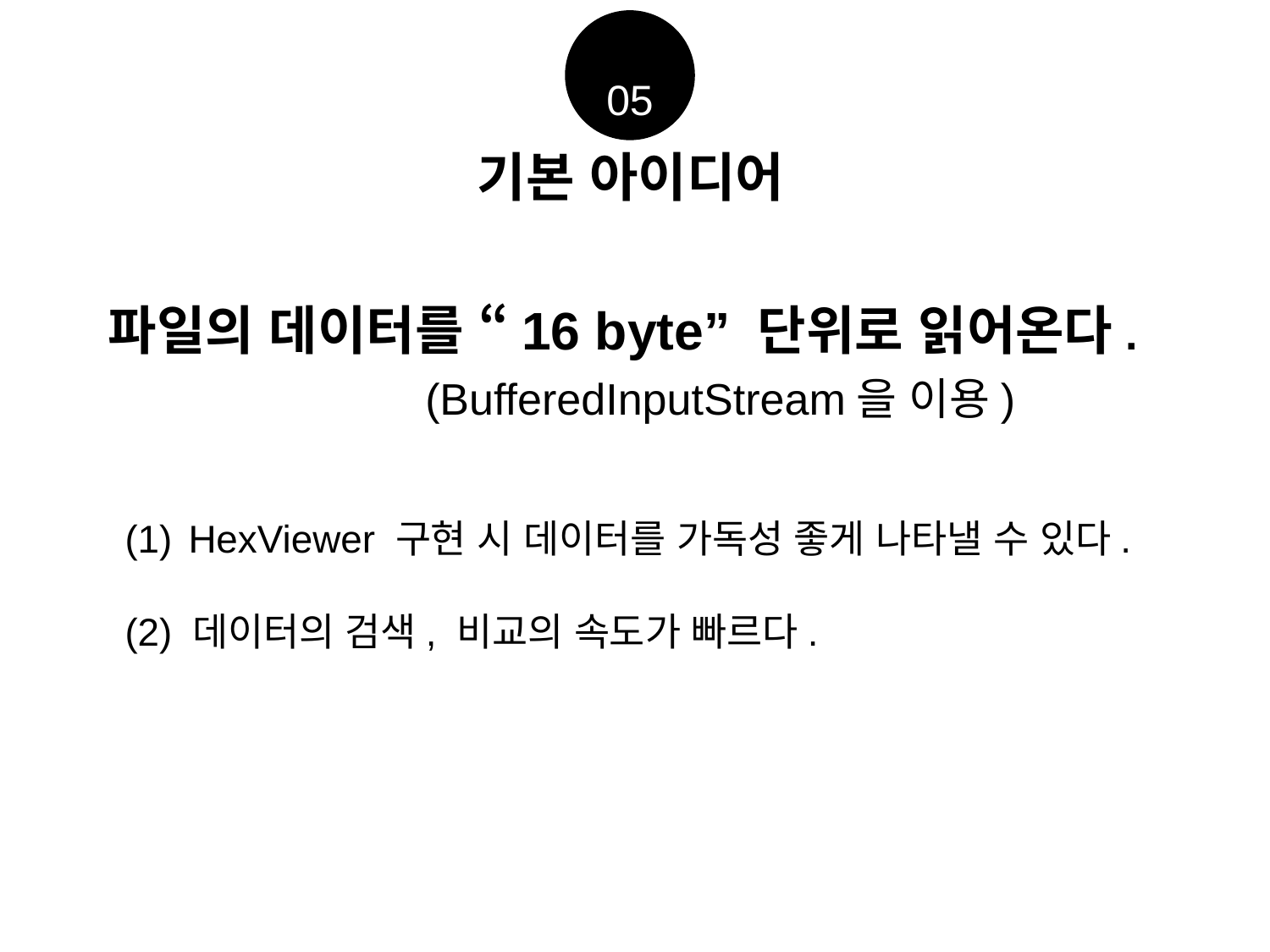

05
기본 아이디어

    파일의 데이터를 “16 byte” 단위로 읽어온다.
	   (BufferedInputStream을 이용)

HexViewer 구현 시 데이터를 가독성 좋게 나타낼 수 있다.

(2) 데이터의 검색, 비교의 속도가 빠르다.